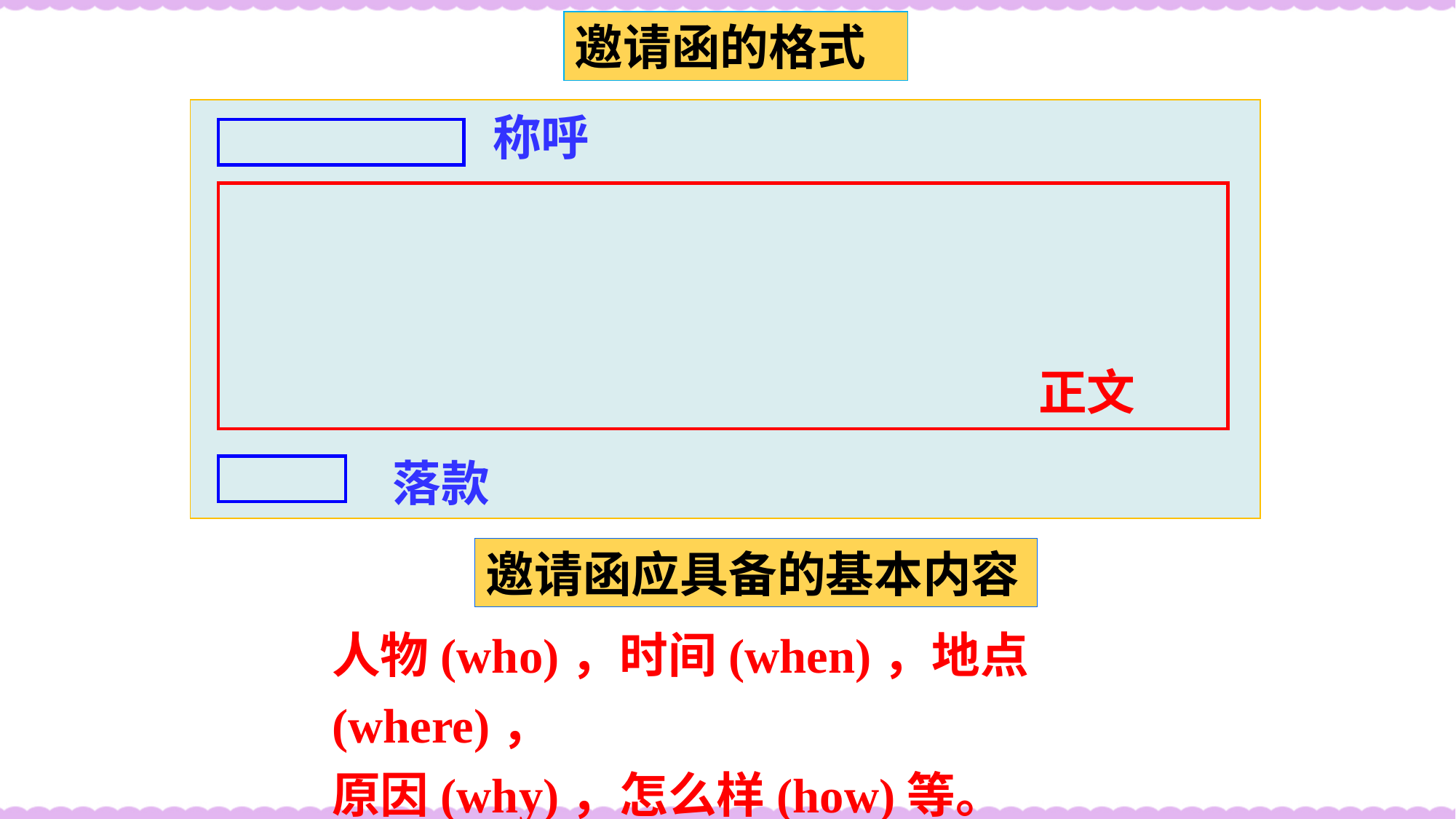

邀请函的格式

称呼

正文
落款

邀请函应具备的基本内容
人物(who)，时间(when)，地点(where)，
原因(why)，怎么样(how)等。